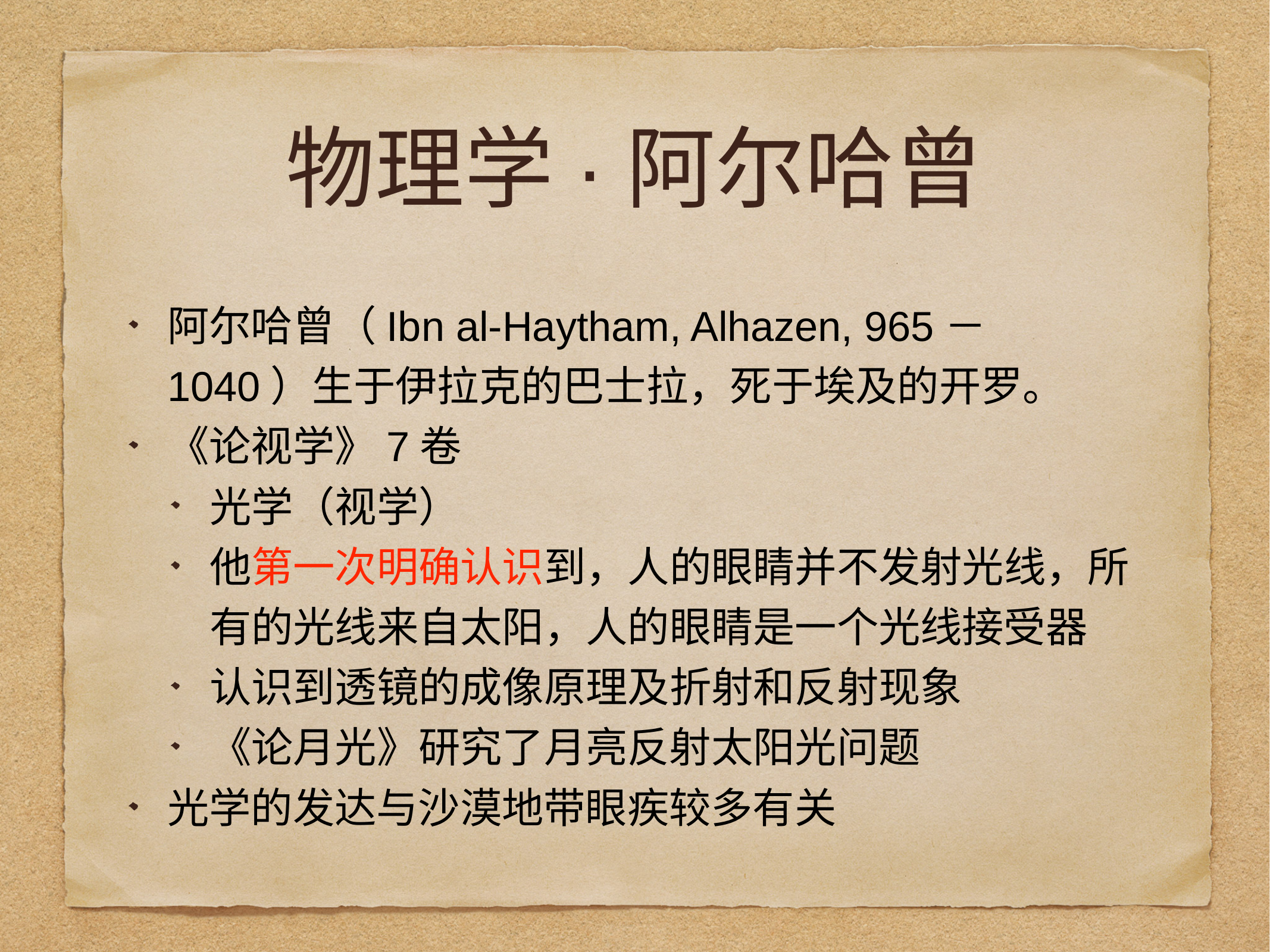

# 物理学·阿尔哈曾
阿尔哈曾（Ibn al-Haytham, Alhazen, 965－1040）生于伊拉克的巴士拉，死于埃及的开罗。
《论视学》7卷
光学（视学）
他第一次明确认识到，人的眼睛并不发射光线，所有的光线来自太阳，人的眼睛是一个光线接受器
认识到透镜的成像原理及折射和反射现象
《论月光》研究了月亮反射太阳光问题
光学的发达与沙漠地带眼疾较多有关